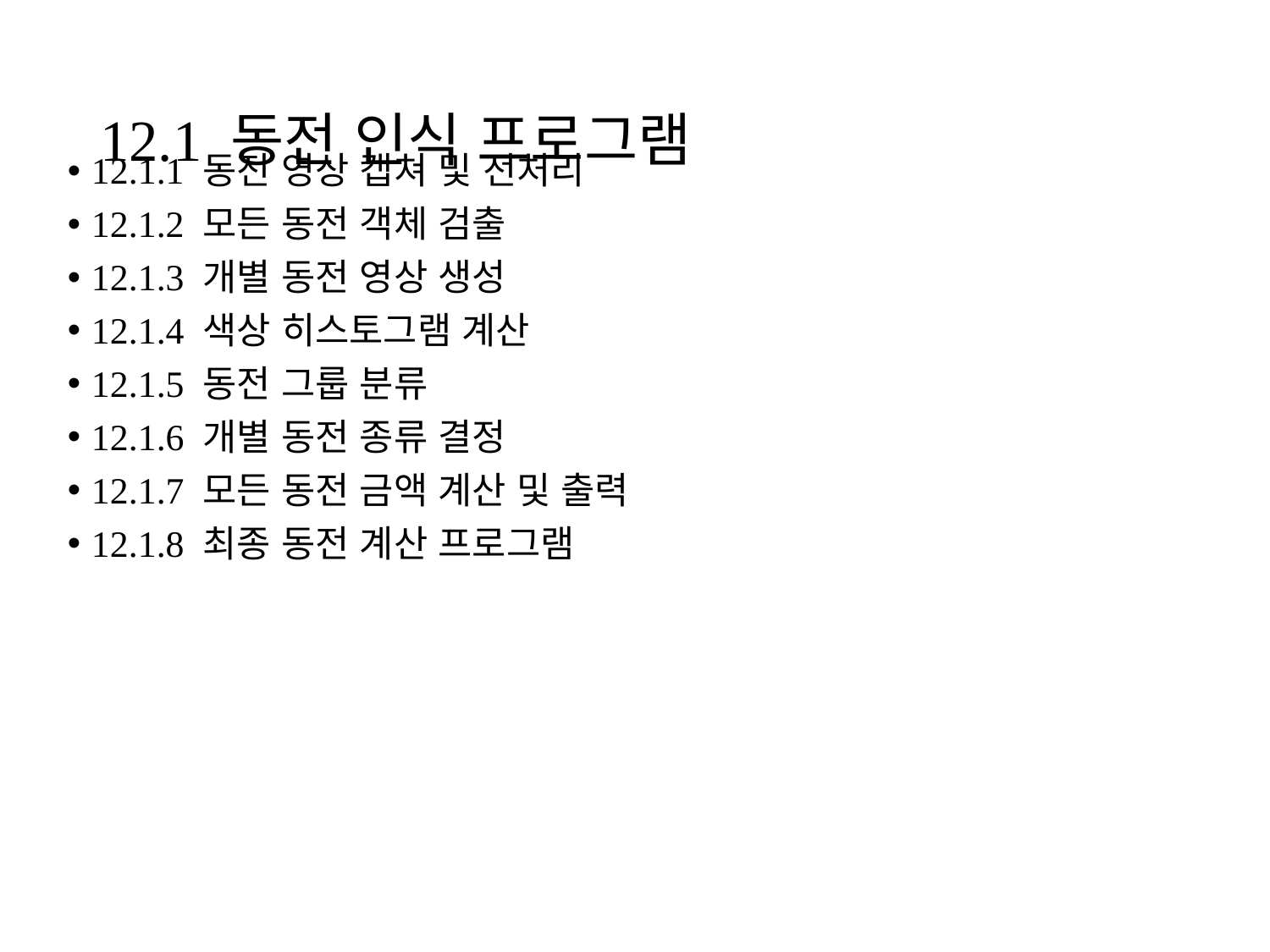

# 12.1 동전 인식 프로그램
12.1.1 동전 영상 캡쳐 및 전처리
12.1.2 모든 동전 객체 검출
12.1.3 개별 동전 영상 생성
12.1.4 색상 히스토그램 계산
12.1.5 동전 그룹 분류
12.1.6 개별 동전 종류 결정
12.1.7 모든 동전 금액 계산 및 출력
12.1.8 최종 동전 계산 프로그램